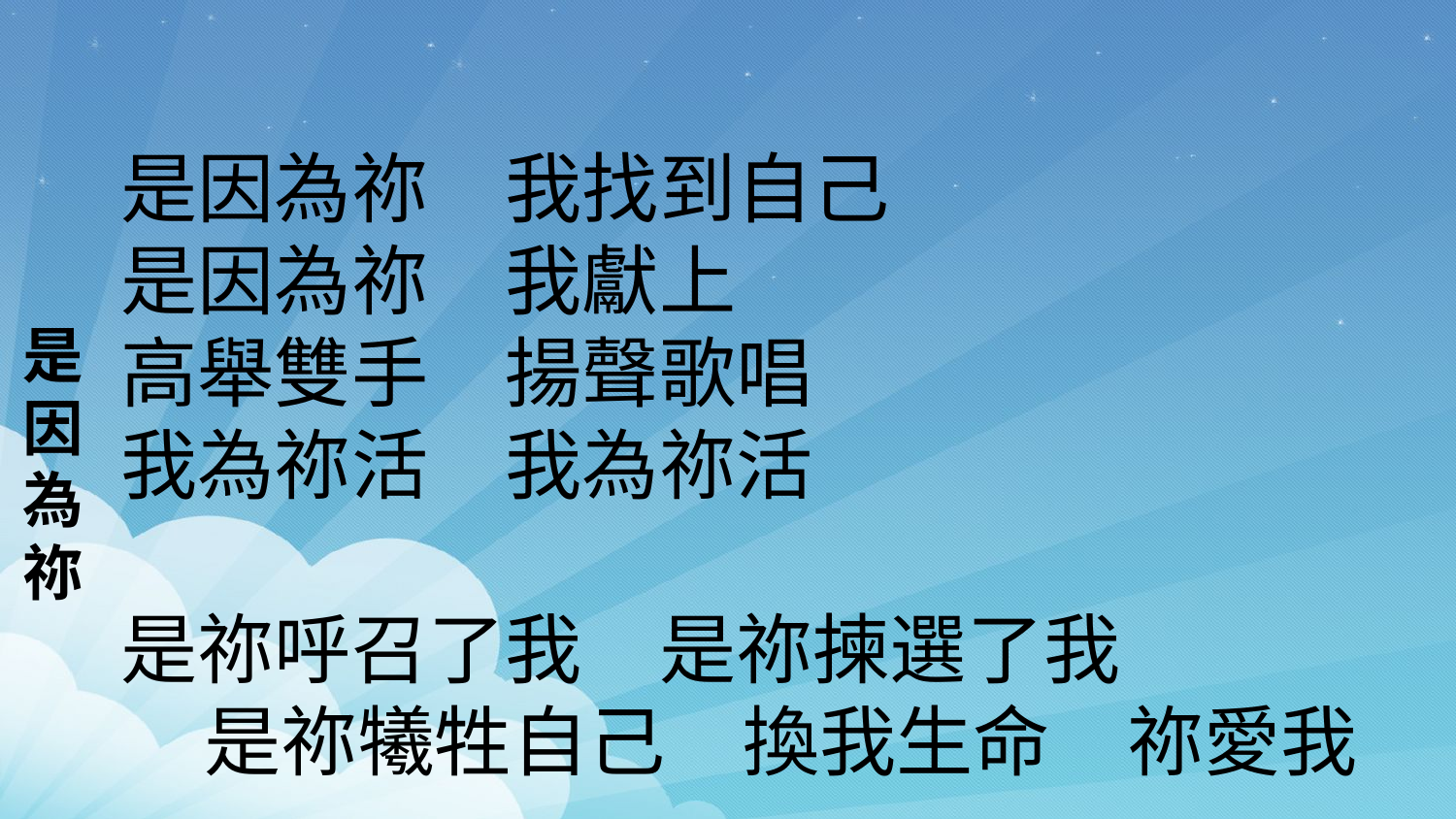

是因為祢
是因為祢　我找到自己
是因為祢　我獻上
高舉雙手　揚聲歌唱
我為祢活　我為祢活

是祢呼召了我　是祢揀選了我
是祢犧牲自己　換我生命　祢愛我